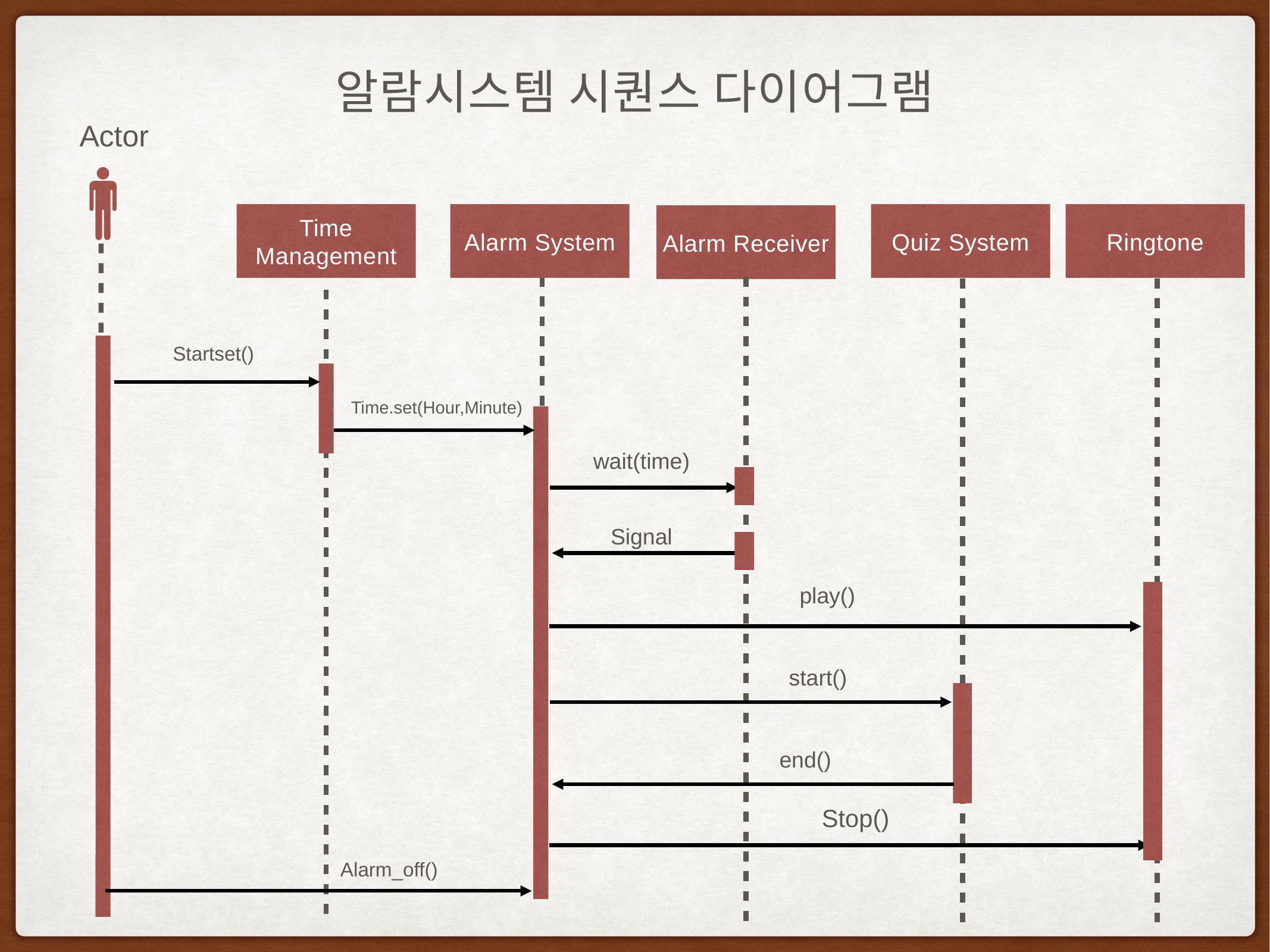

# 알람시스템 시퀀스 다이어그램
Actor

Time Management
Alarm System
Quiz System
Ringtone
Alarm Receiver

Startset()

Time.set(Hour,Minute)

wait(time)

Signal

play()

start()

end()

Stop()

Alarm_off()